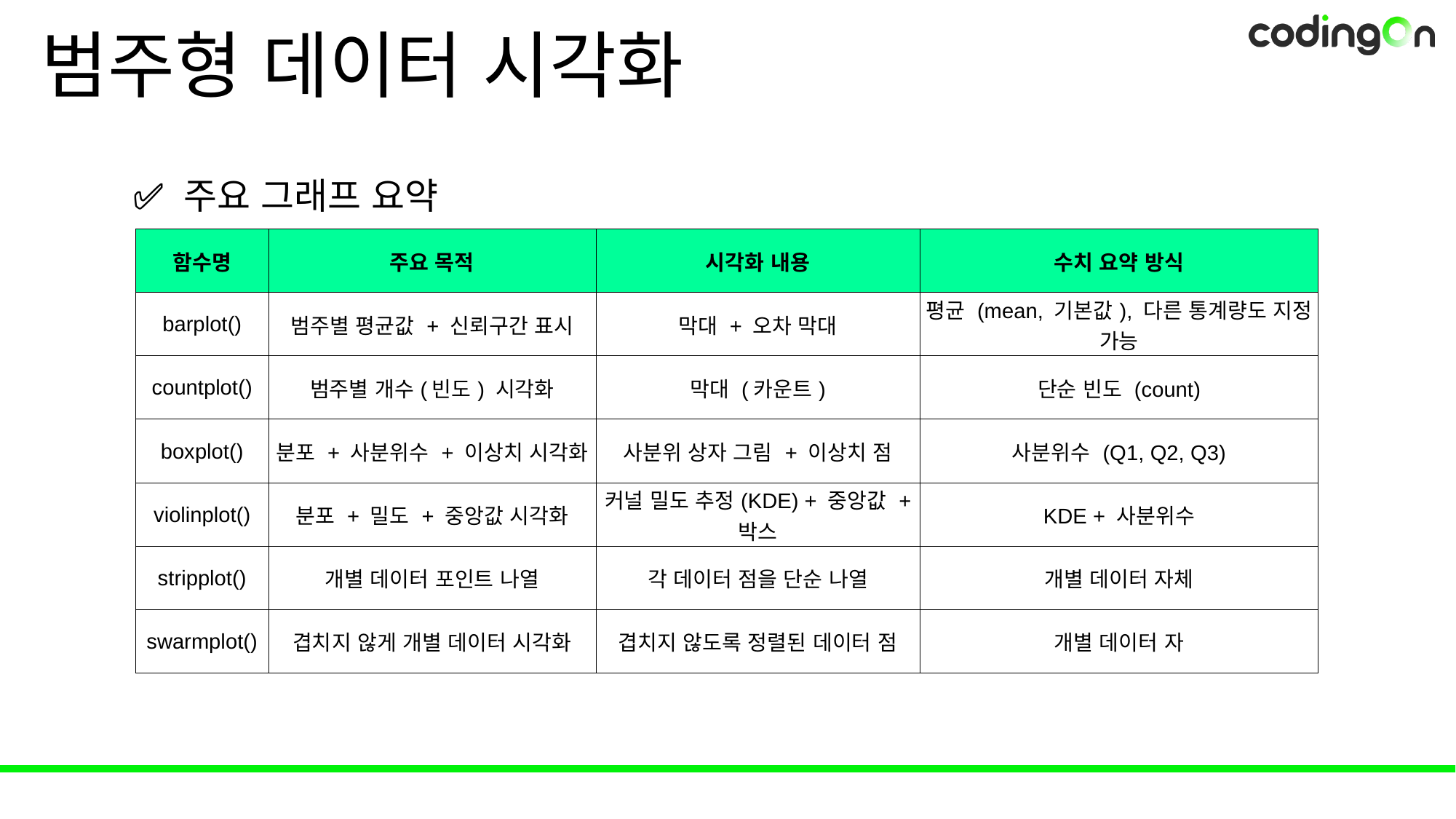

# 범주형 데이터 시각화
✅ 주요 그래프 요약
| 함수명 | 주요 목적 | 시각화 내용 | 수치 요약 방식 |
| --- | --- | --- | --- |
| barplot() | 범주별 평균값 + 신뢰구간 표시 | 막대 + 오차 막대 | 평균 (mean, 기본값), 다른 통계량도 지정 가능 |
| countplot() | 범주별 개수(빈도) 시각화 | 막대 (카운트) | 단순 빈도 (count) |
| boxplot() | 분포 + 사분위수 + 이상치 시각화 | 사분위 상자 그림 + 이상치 점 | 사분위수 (Q1, Q2, Q3) |
| violinplot() | 분포 + 밀도 + 중앙값 시각화 | 커널 밀도 추정(KDE) + 중앙값 + 박스 | KDE + 사분위수 |
| stripplot() | 개별 데이터 포인트 나열 | 각 데이터 점을 단순 나열 | 개별 데이터 자체 |
| swarmplot() | 겹치지 않게 개별 데이터 시각화 | 겹치지 않도록 정렬된 데이터 점 | 개별 데이터 자 |